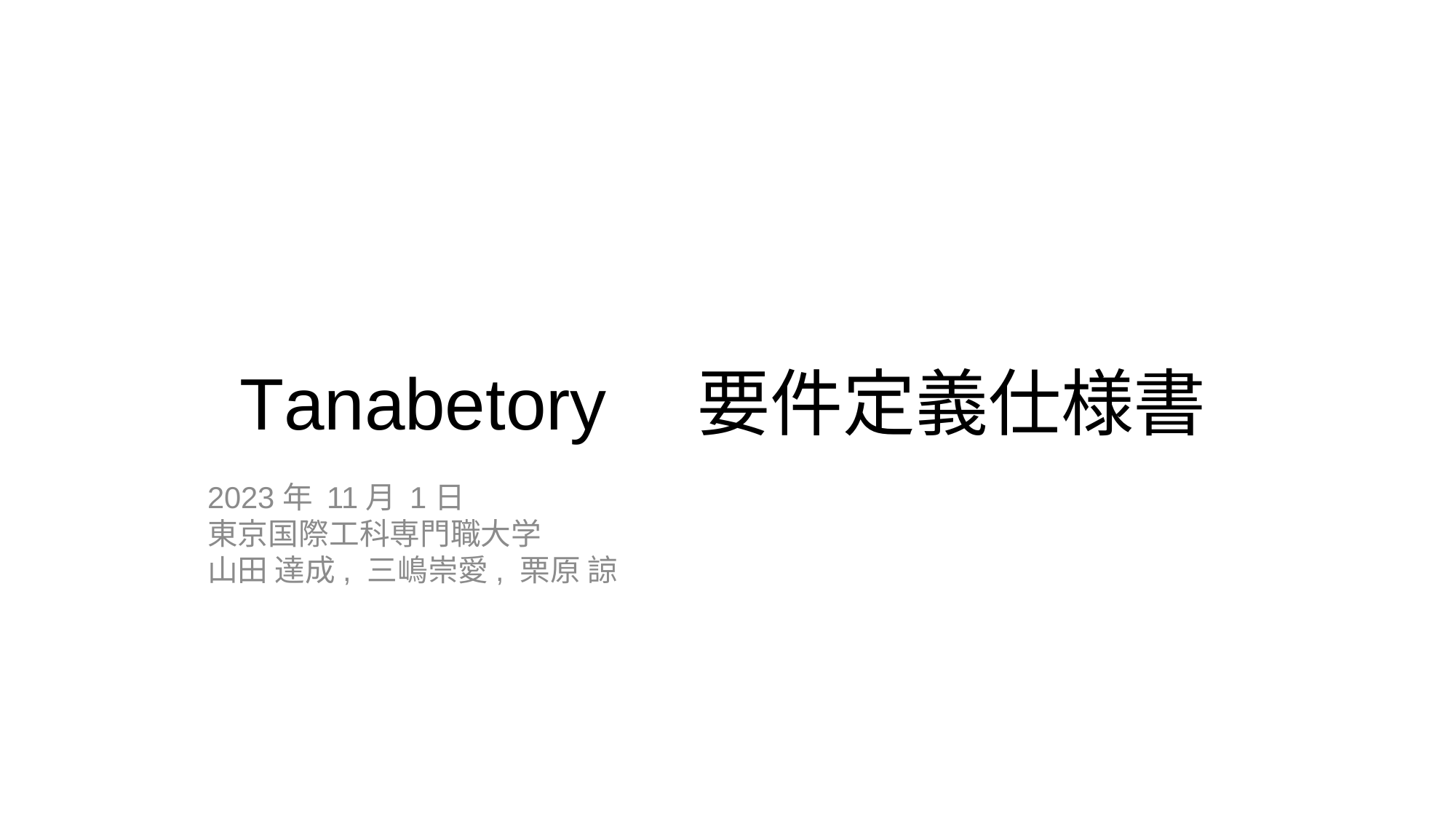

Tanabetory　要件定義仕様書
2023年 11月 1日
東京国際工科専門職大学
山田 達成, 三嶋崇愛, 栗原 諒